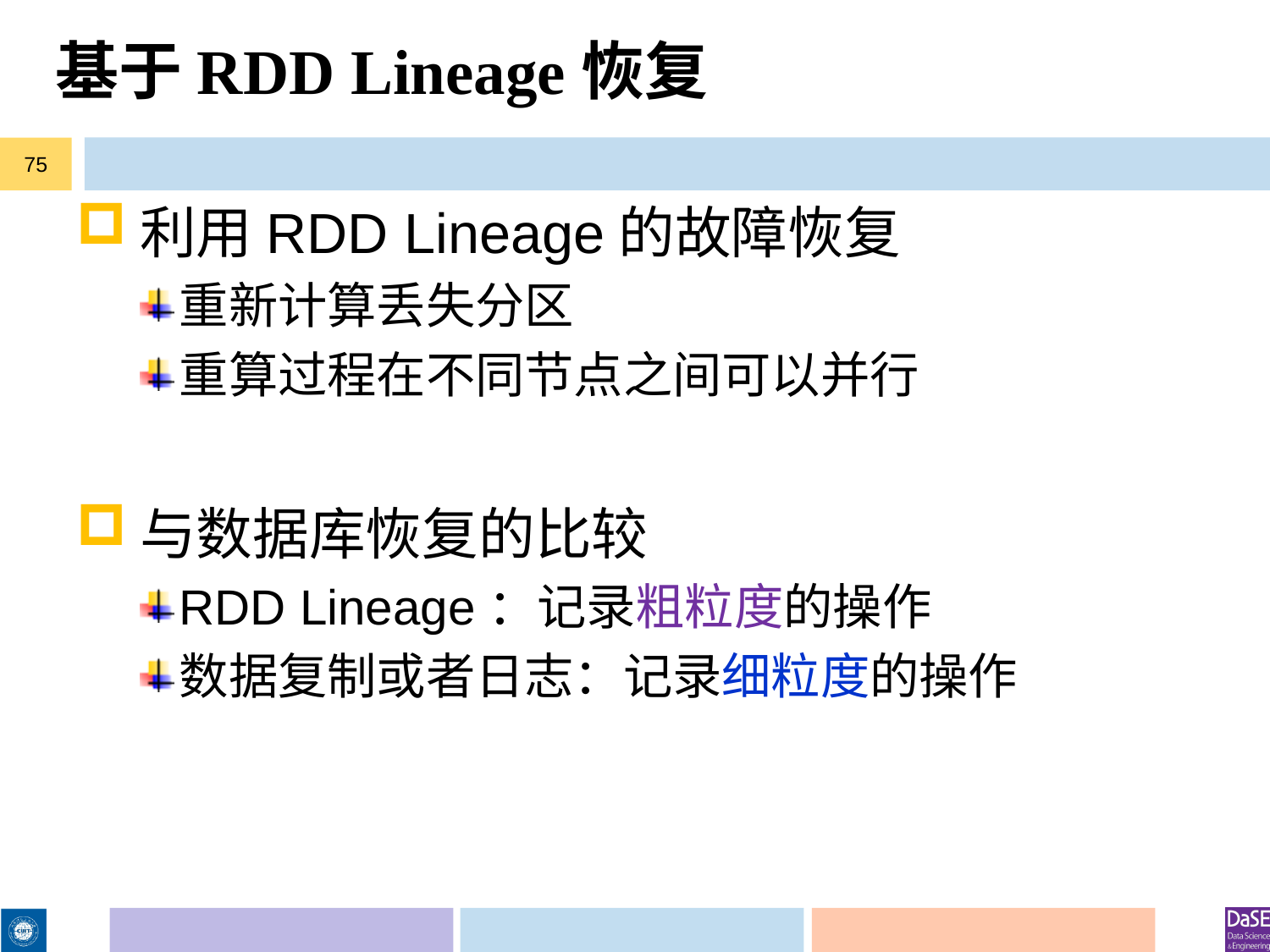

# 基于RDD Lineage恢复
75
利用RDD Lineage的故障恢复
重新计算丢失分区
重算过程在不同节点之间可以并行

与数据库恢复的比较
RDD Lineage：记录粗粒度的操作
数据复制或者日志：记录细粒度的操作